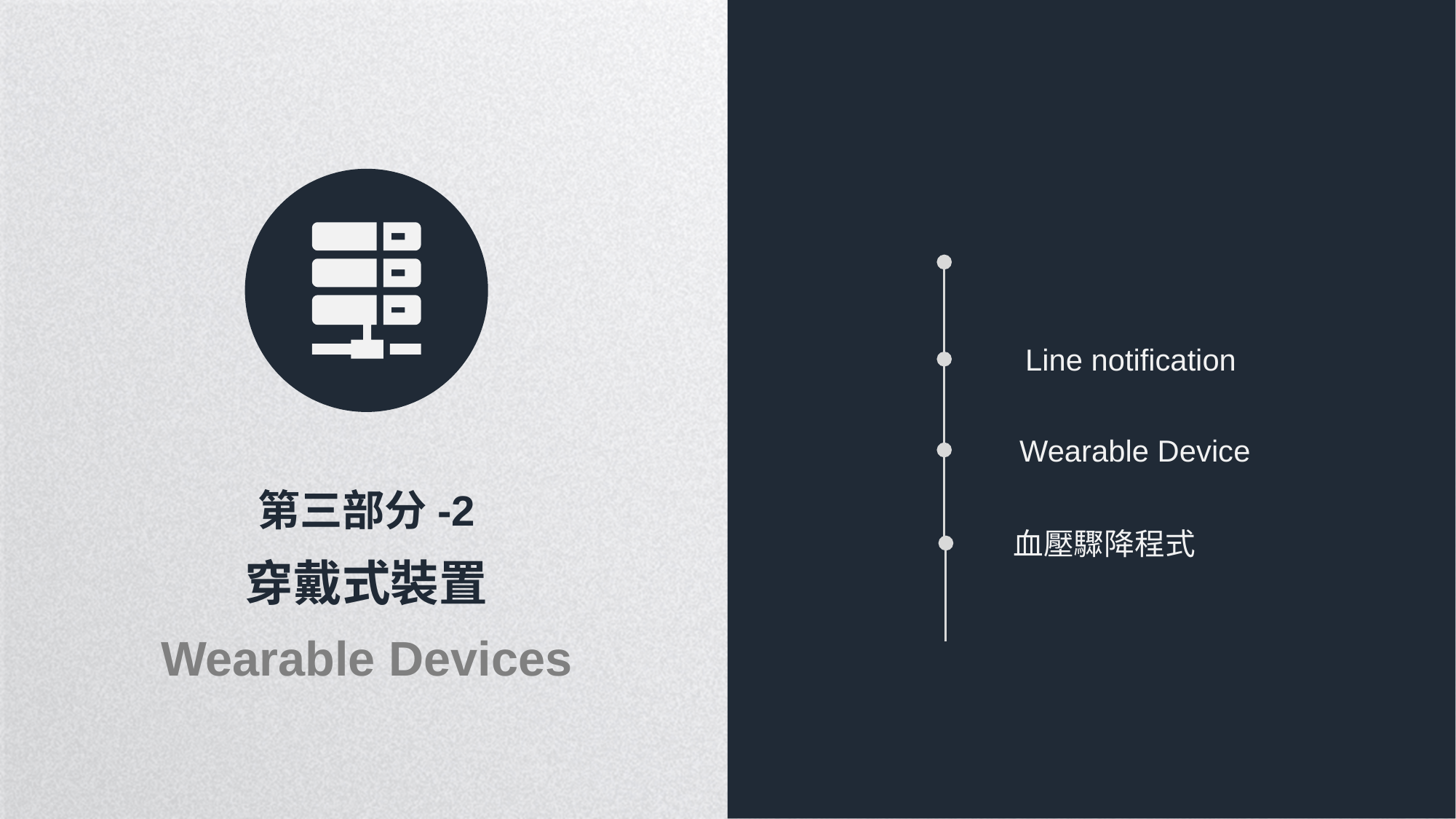

Line notification
Wearable Device
第三部分-2
血壓驟降程式
穿戴式裝置
Wearable Devices